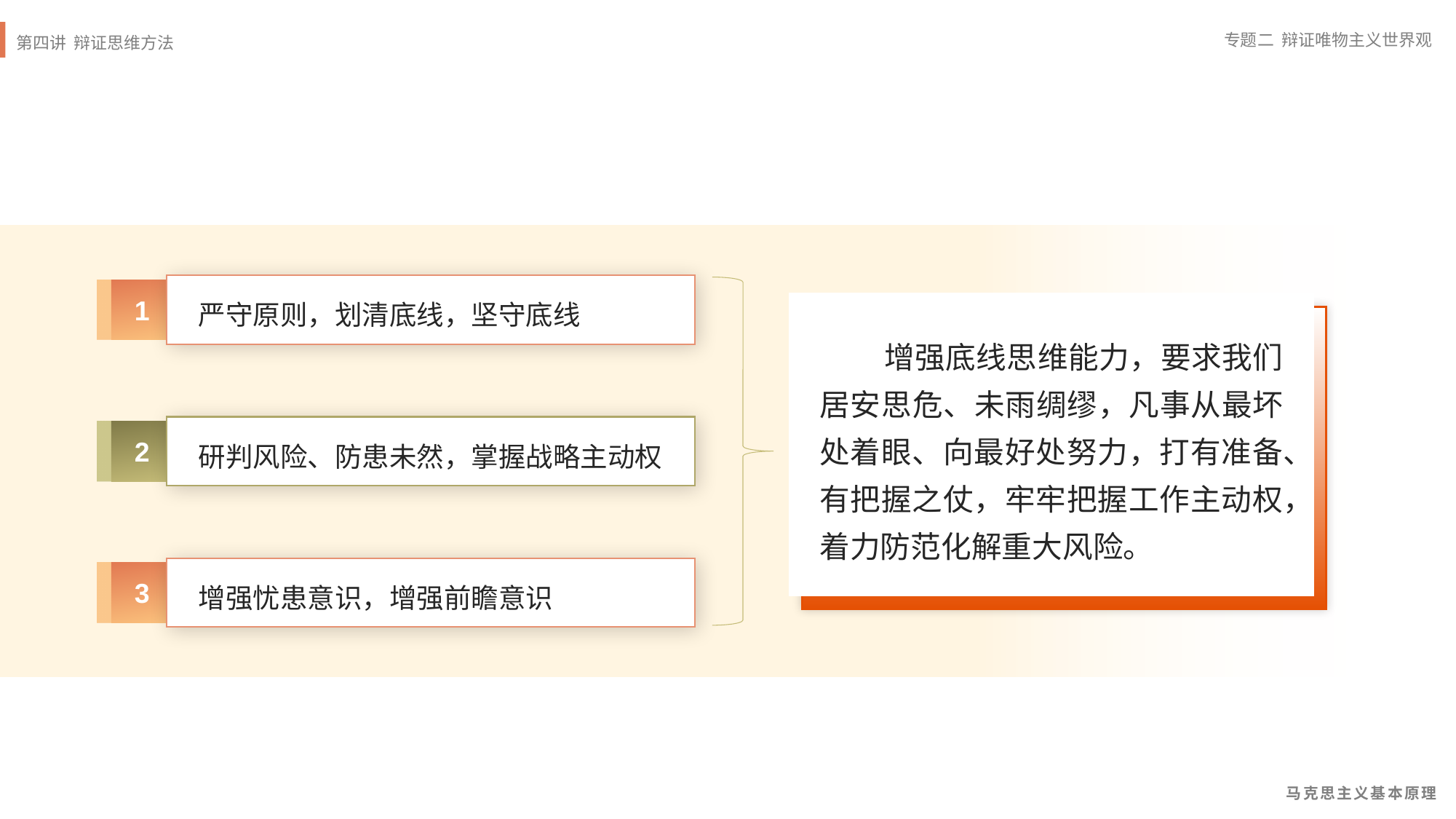

1
严守原则，划清底线，坚守底线

2
研判风险、防患未然，掌握战略主动权

3
增强忧患意识，增强前瞻意识

增强底线思维能力，要求我们居安思危、未雨绸缪，凡事从最坏处着眼、向最好处努力，打有准备、有把握之仗，牢牢把握工作主动权，着力防范化解重大风险。